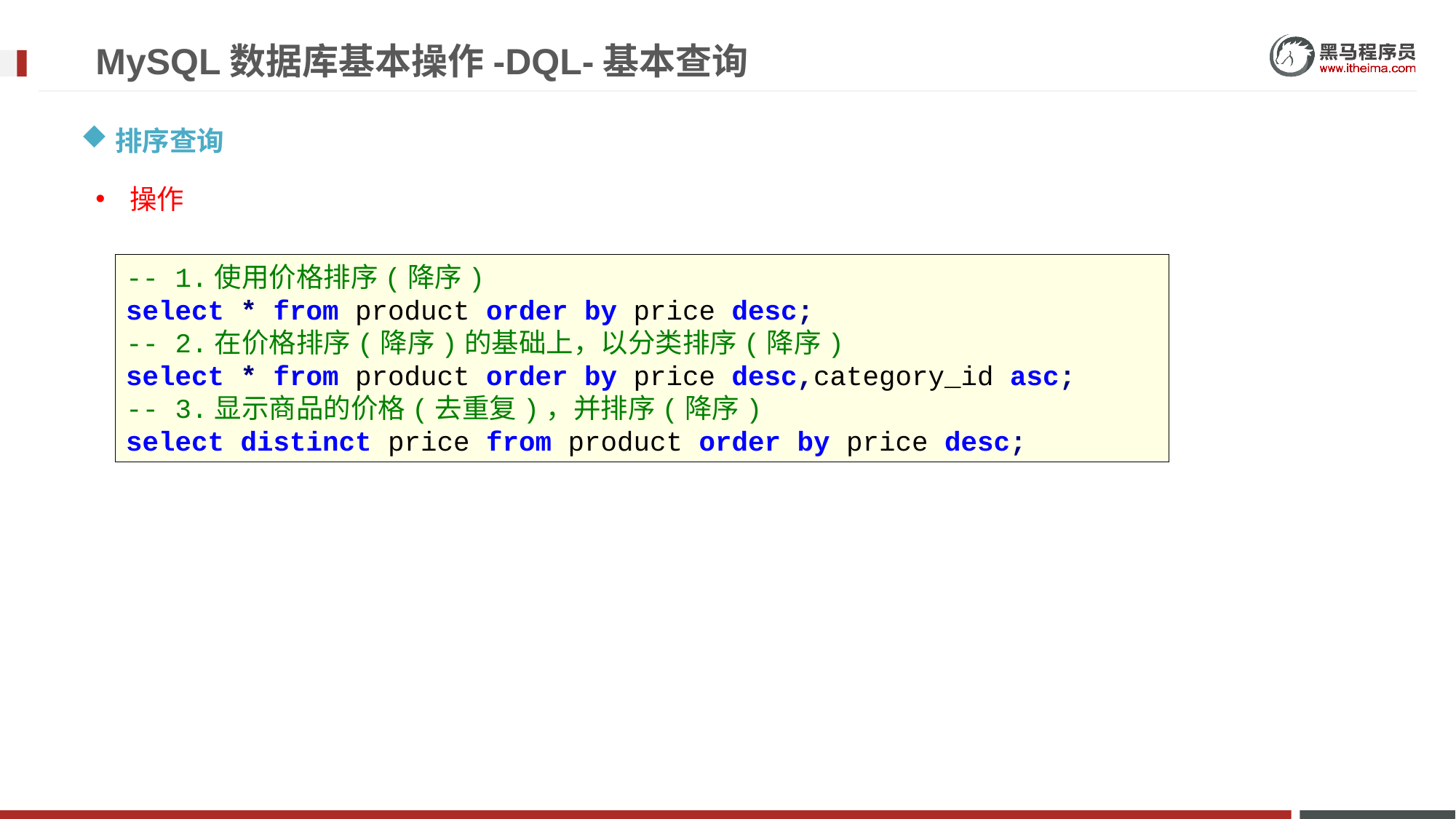

# MySQL数据库基本操作-DQL-基本查询
排序查询
操作
-- 1.使用价格排序(降序)
select * from product order by price desc;
-- 2.在价格排序(降序)的基础上，以分类排序(降序)
select * from product order by price desc,category_id asc;
-- 3.显示商品的价格(去重复)，并排序(降序)
select distinct price from product order by price desc;